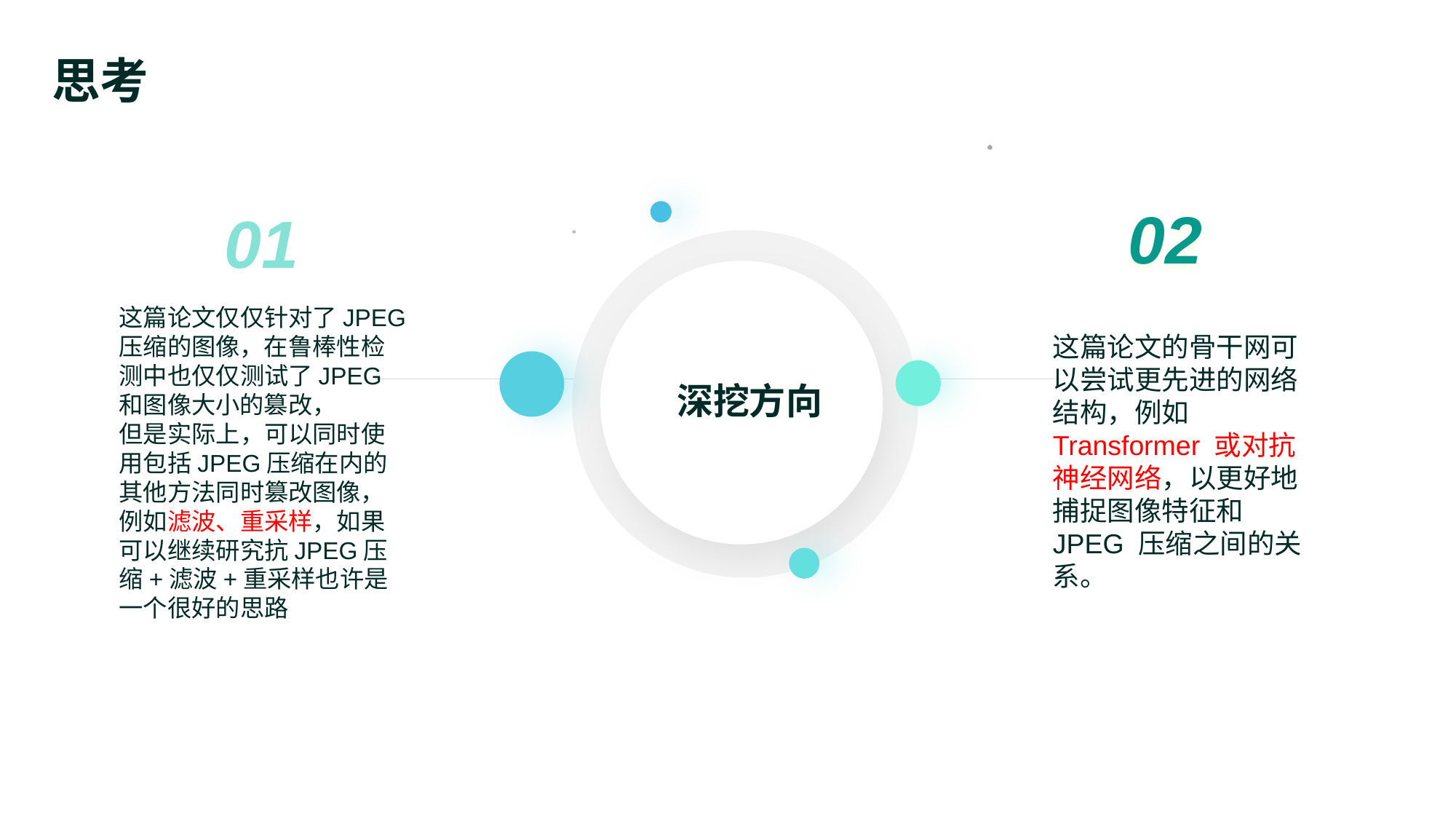

思考

02
01

深挖方向

这篇论文仅仅针对了JPEG压缩的图像，在鲁棒性检测中也仅仅测试了JPEG和图像大小的篡改，
但是实际上，可以同时使用包括JPEG压缩在内的其他方法同时篡改图像，
例如滤波、重采样，如果可以继续研究抗JPEG压缩+滤波+重采样也许是一个很好的思路

这篇论文的骨干网可以尝试更先进的网络结构，例如 Transformer 或对抗神经网络，以更好地捕捉图像特征和 JPEG 压缩之间的关系。